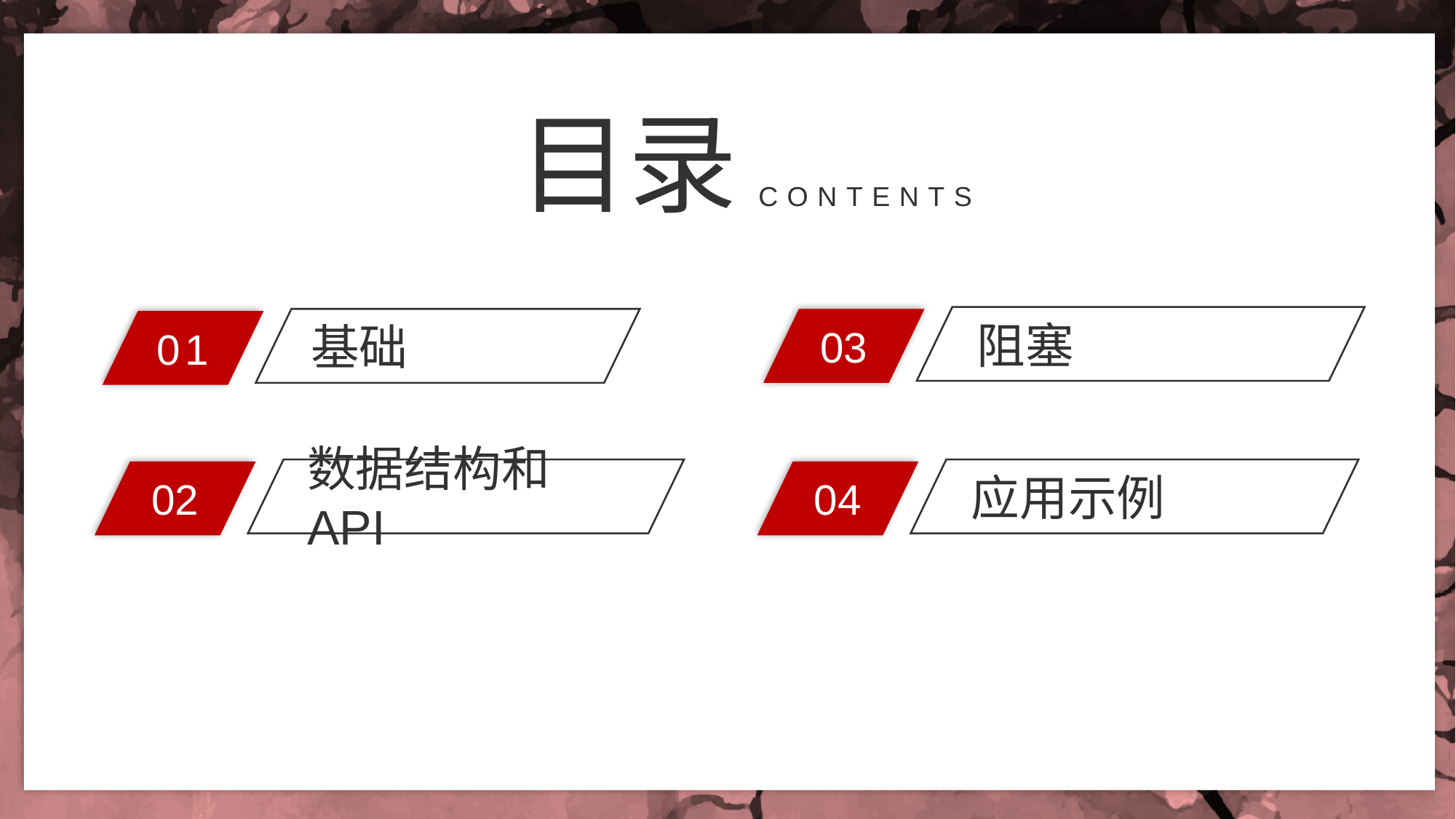

目录
CONTENTS
阻塞
基础
03
01
数据结构和API
应用示例
02
04